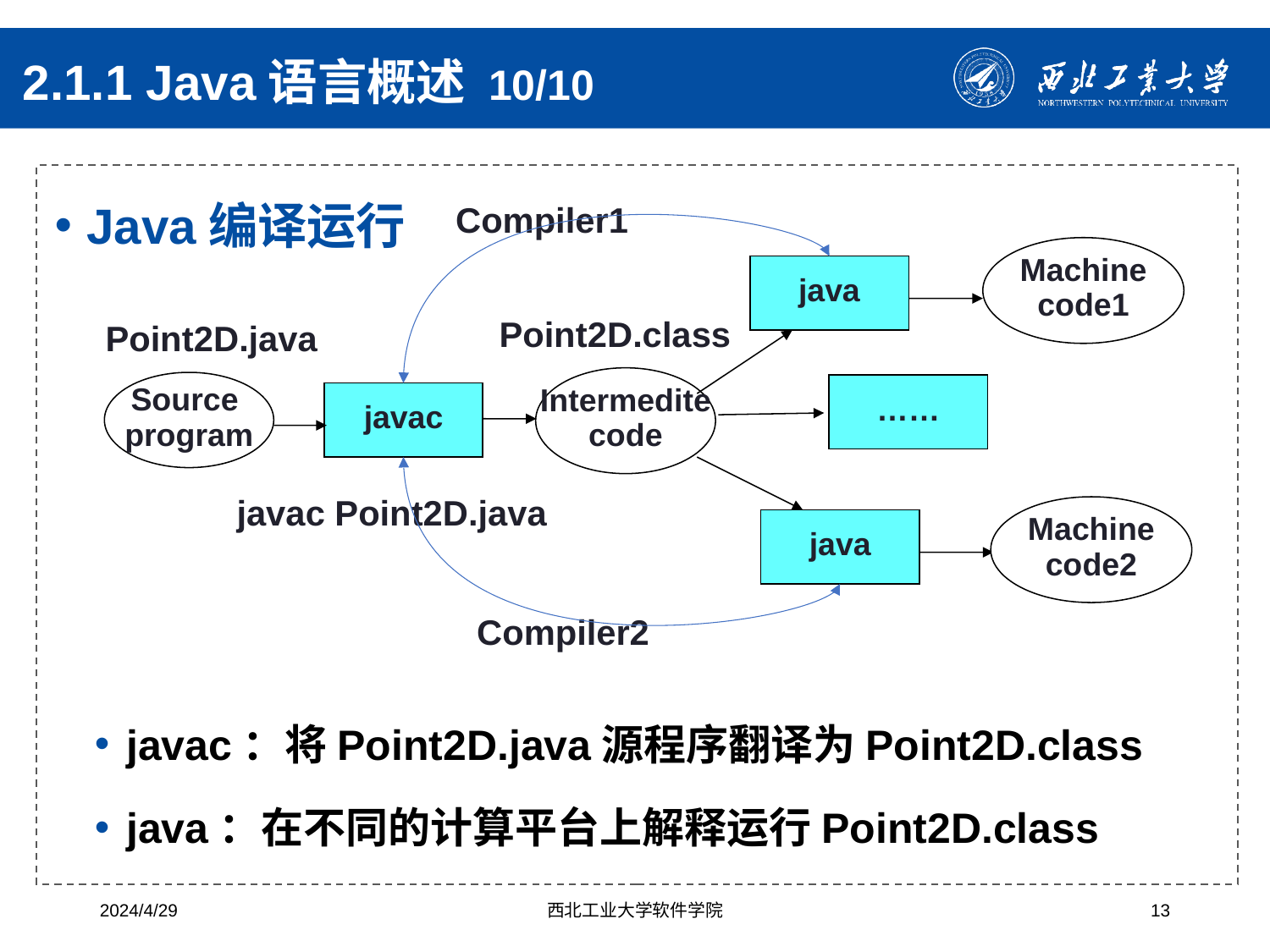

# 2.1.1 Java语言概述 10/10
Java编译运行

Compiler1
Machine
code1
java

Intermedite
code
Source
program
javac

Point2D.class
Point2D.java
……

Machine
code2
java

Compiler2
javac Point2D.java
javac：将Point2D.java源程序翻译为Point2D.class
java：在不同的计算平台上解释运行Point2D.class
2024/4/29
西北工业大学软件学院
13